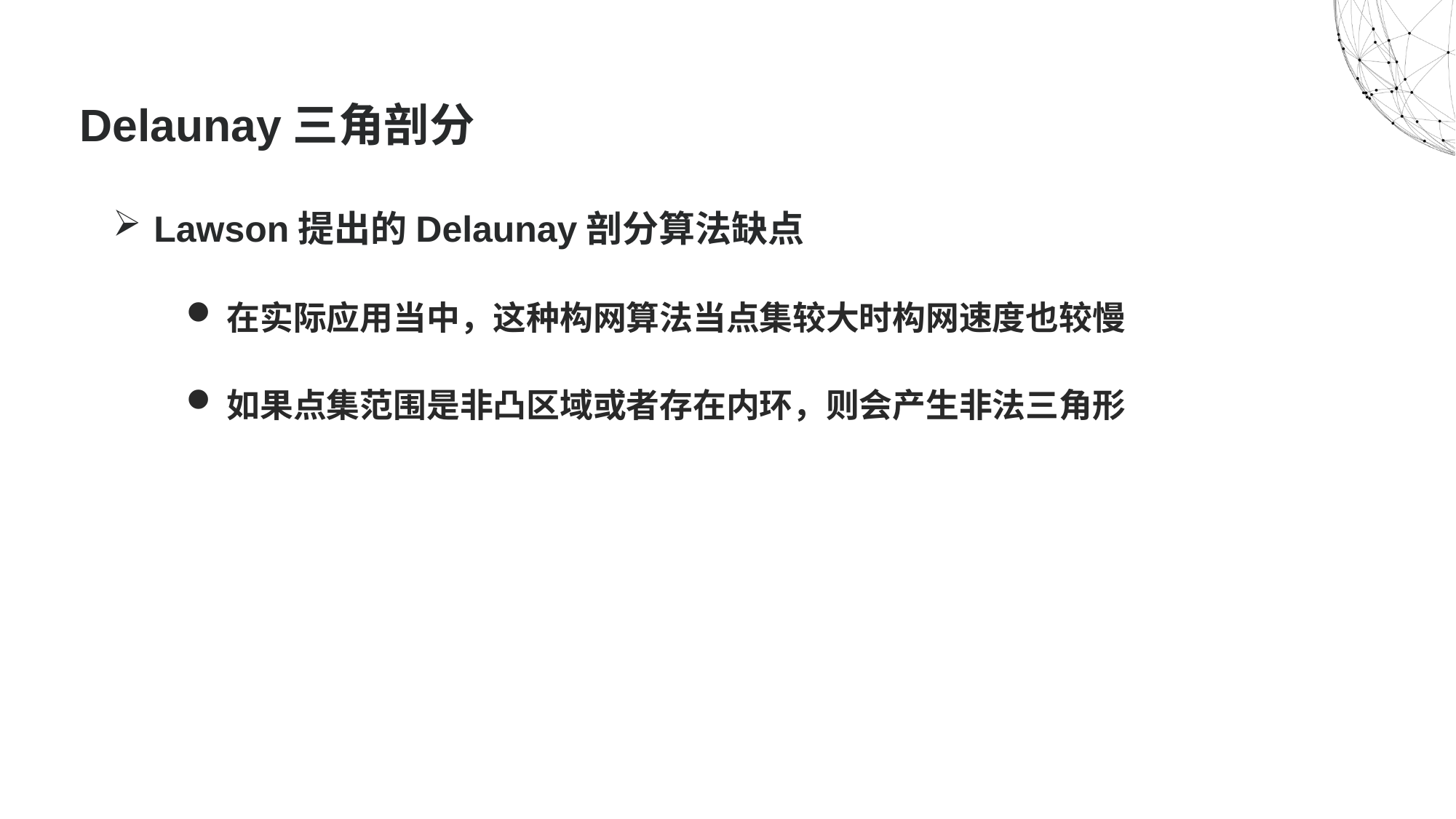

Delaunay三角剖分
Lawson提出的Delaunay剖分算法缺点
在实际应用当中，这种构网算法当点集较大时构网速度也较慢
如果点集范围是非凸区域或者存在内环，则会产生非法三角形